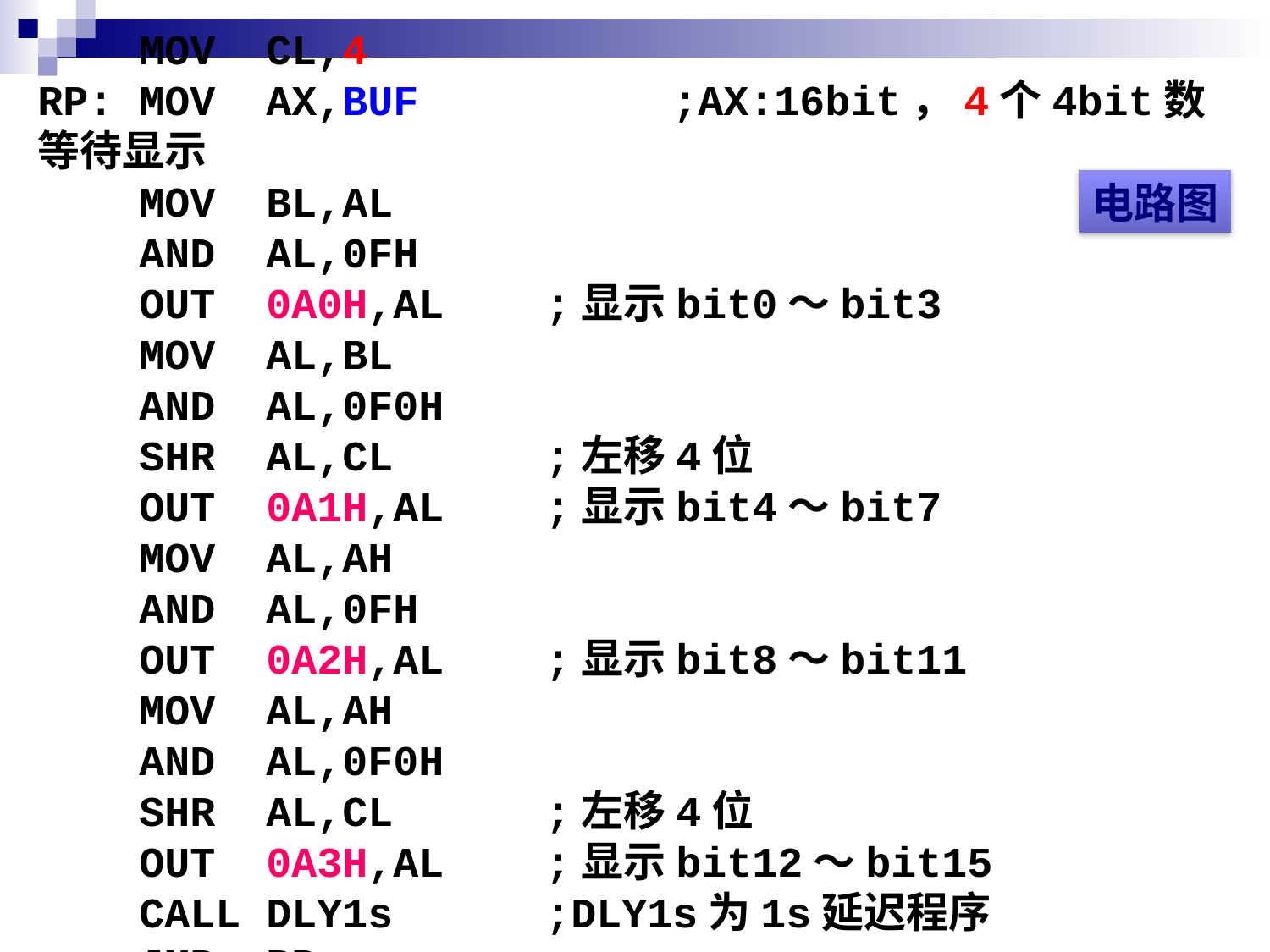

MOV  CL,4
RP: MOV  AX,BUF		;AX:16bit，4个4bit数等待显示
    MOV  BL,AL
    AND  AL,0FH
    OUT  0A0H,AL	;显示bit0～bit3
    MOV  AL,BL
    AND  AL,0F0H
    SHR  AL,CL		;左移4位
    OUT  0A1H,AL	;显示bit4～bit7
    MOV  AL,AH
    AND  AL,0FH
    OUT  0A2H,AL	;显示bit8～bit11
    MOV  AL,AH
    AND  AL,0F0H
    SHR  AL,CL		;左移4位
    OUT  0A3H,AL	;显示bit12～bit15
    CALL DLY1s		;DLY1s为1s延迟程序
    JMP  RP
电路图